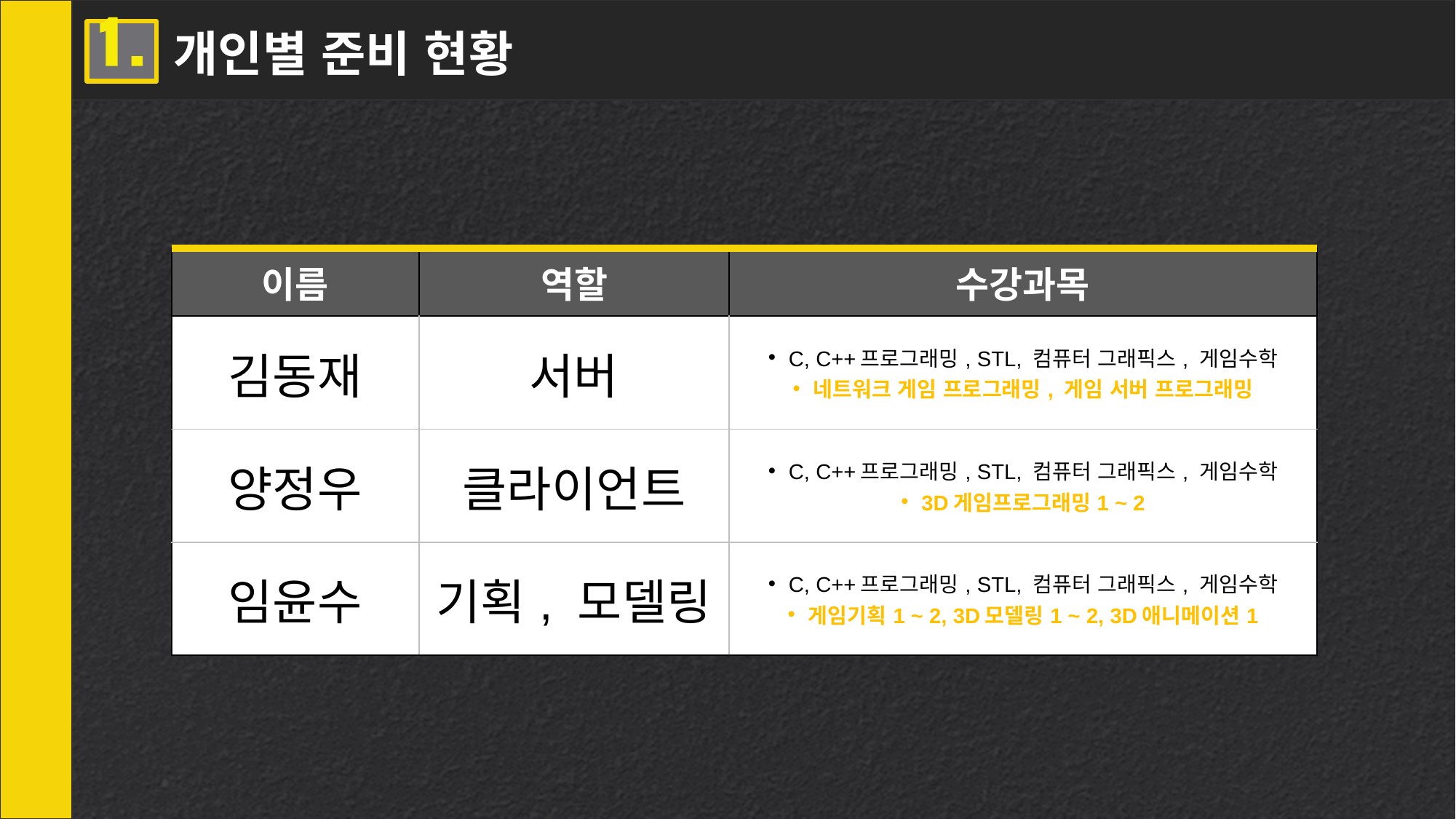

개인별 준비 현황
1 .
| 이름 | 역할 | 수강과목 |
| --- | --- | --- |
| 김동재 | 서버 | C, C++프로그래밍, STL, 컴퓨터 그래픽스, 게임수학 네트워크 게임 프로그래밍, 게임 서버 프로그래밍 |
| 양정우 | 클라이언트 | C, C++프로그래밍, STL, 컴퓨터 그래픽스, 게임수학 3D게임프로그래밍1 ~ 2 |
| 임윤수 | 기획, 모델링 | C, C++프로그래밍, STL, 컴퓨터 그래픽스, 게임수학 게임기획1 ~ 2, 3D모델링1 ~ 2, 3D애니메이션1 |